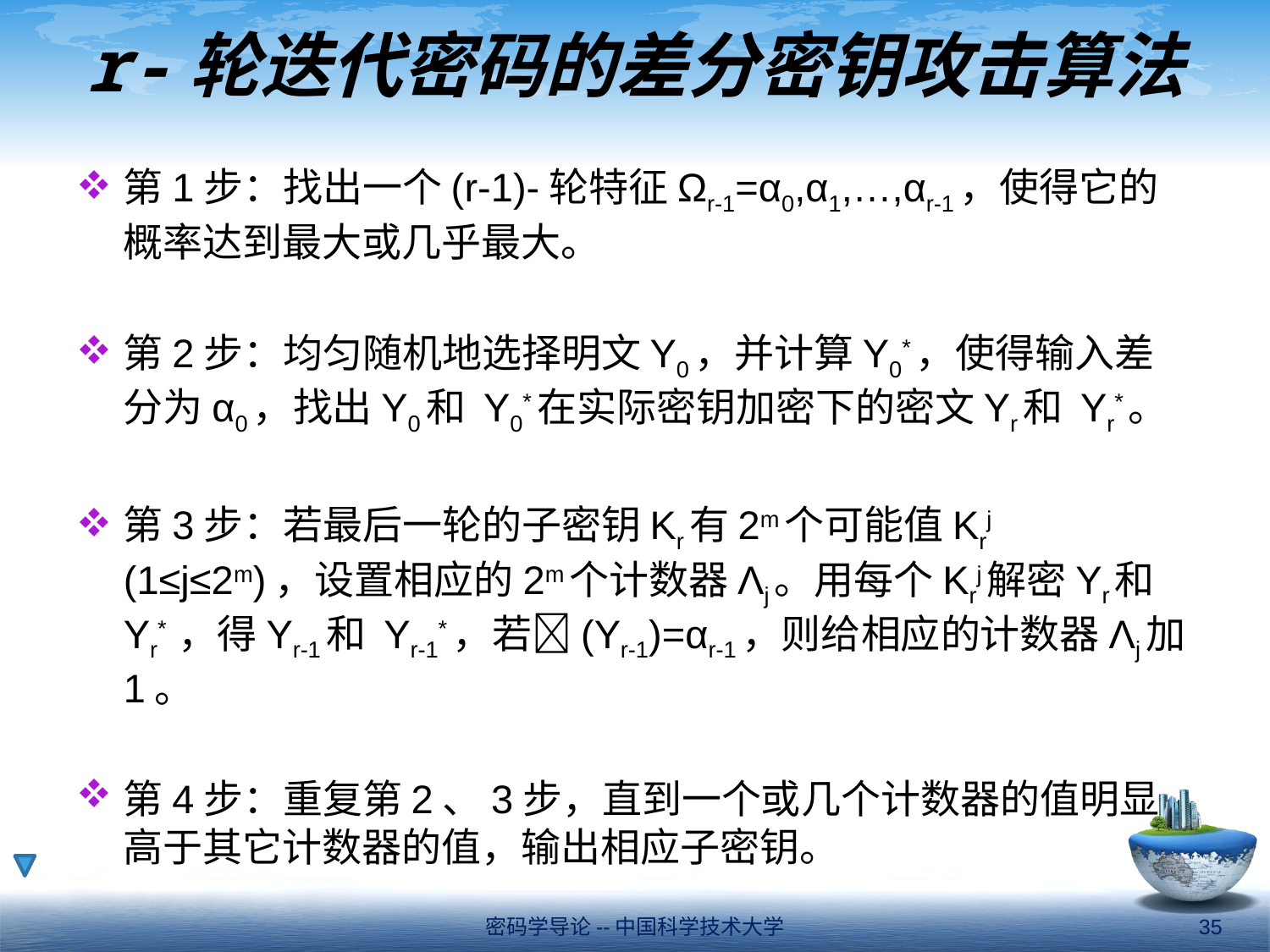

# r-轮迭代密码的差分密钥攻击算法
第1步：找出一个(r-1)-轮特征Ωr-1=α0,α1,…,αr-1，使得它的概率达到最大或几乎最大。

第2步：均匀随机地选择明文Y0，并计算Y0*，使得输入差分为α0，找出Y0和 Y0*在实际密钥加密下的密文Yr和 Yr*。

第3步：若最后一轮的子密钥Kr有2m个可能值Krj (1≤j≤2m)，设置相应的2m个计数器Λj。用每个Krj解密Yr和 Yr* ，得Yr-1和 Yr-1*，若Δ(Yr-1)=αr-1，则给相应的计数器Λj加1。

第4步：重复第2、3步，直到一个或几个计数器的值明显高于其它计数器的值，输出相应子密钥。

密码学导论--中国科学技术大学
35